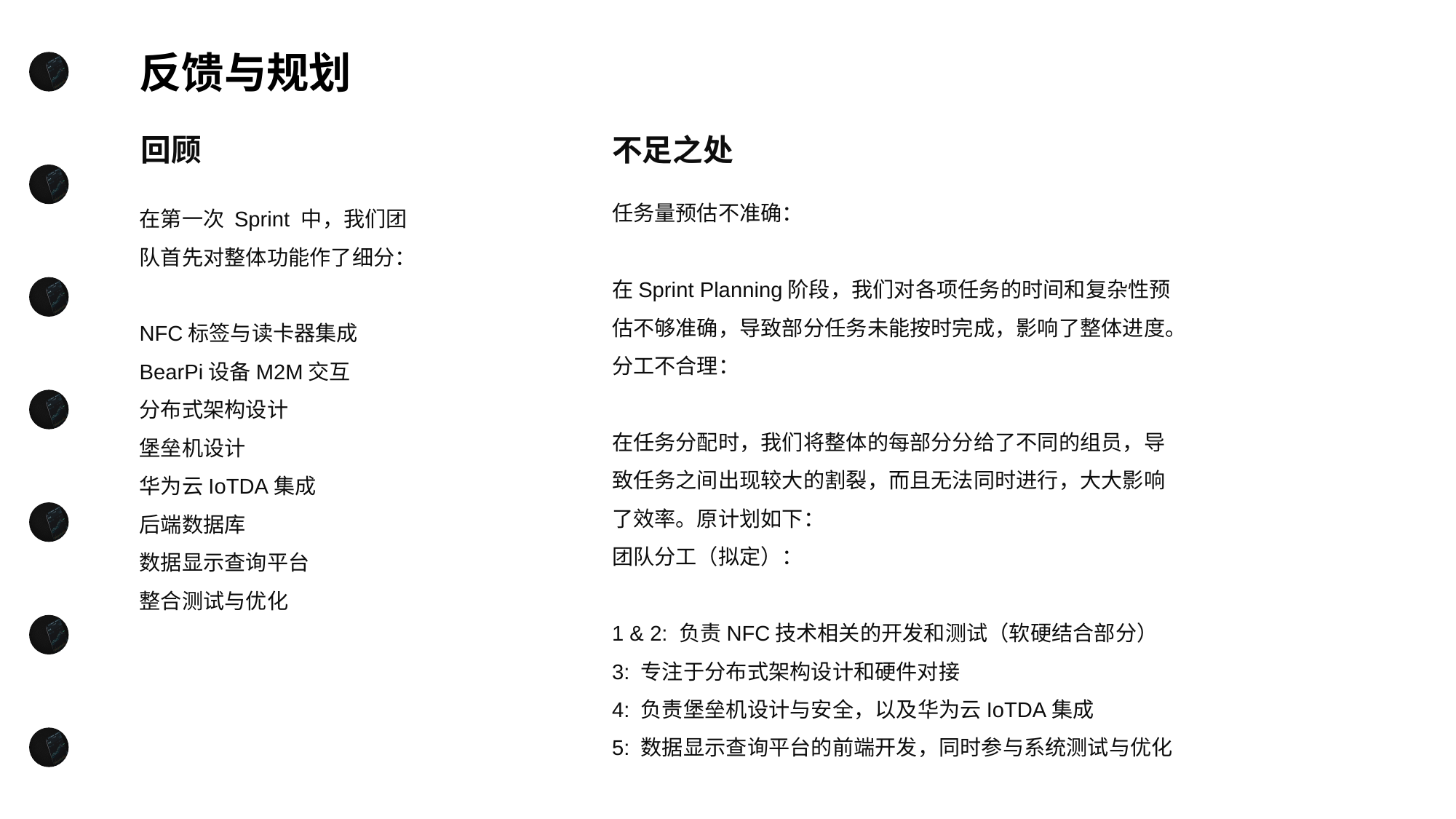

反馈与规划

回顾
不足之处

任务量预估不准确：

在Sprint Planning阶段，我们对各项任务的时间和复杂性预估不够准确，导致部分任务未能按时完成，影响了整体进度。
分工不合理：

在任务分配时，我们将整体的每部分分给了不同的组员，导致任务之间出现较大的割裂，而且无法同时进行，大大影响了效率。原计划如下：
团队分工（拟定）：

1 & 2: 负责NFC技术相关的开发和测试（软硬结合部分）
3: 专注于分布式架构设计和硬件对接
4: 负责堡垒机设计与安全，以及华为云IoTDA集成
5: 数据显示查询平台的前端开发，同时参与系统测试与优化
在第一次 Sprint 中，我们团队首先对整体功能作了细分：

NFC标签与读卡器集成
BearPi设备M2M交互
分布式架构设计
堡垒机设计
华为云IoTDA集成
后端数据库
数据显示查询平台
整合测试与优化